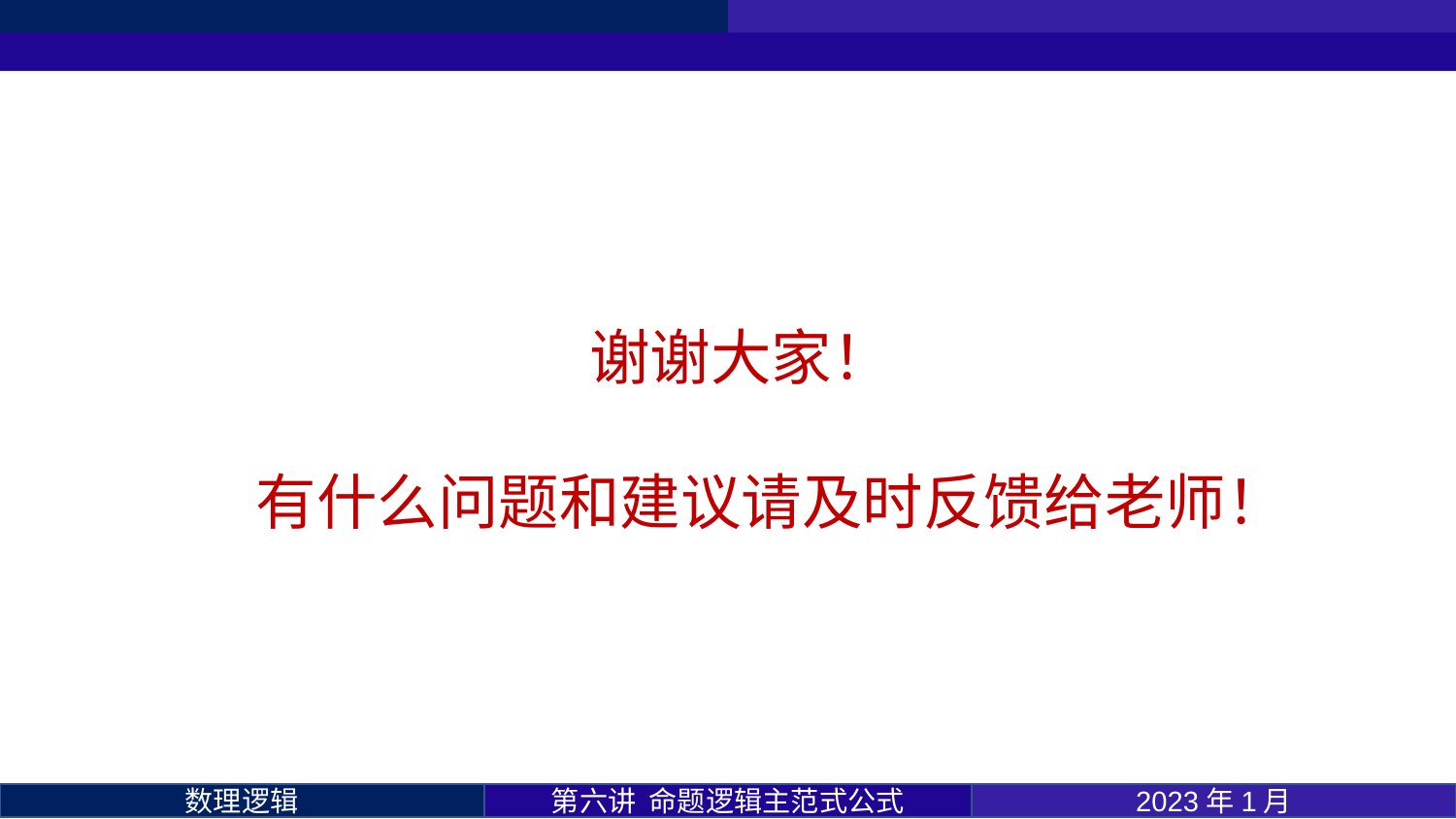

谢谢大家！
有什么问题和建议请及时反馈给老师！
第六讲  命题逻辑主范式公式
2023年1月
数理逻辑